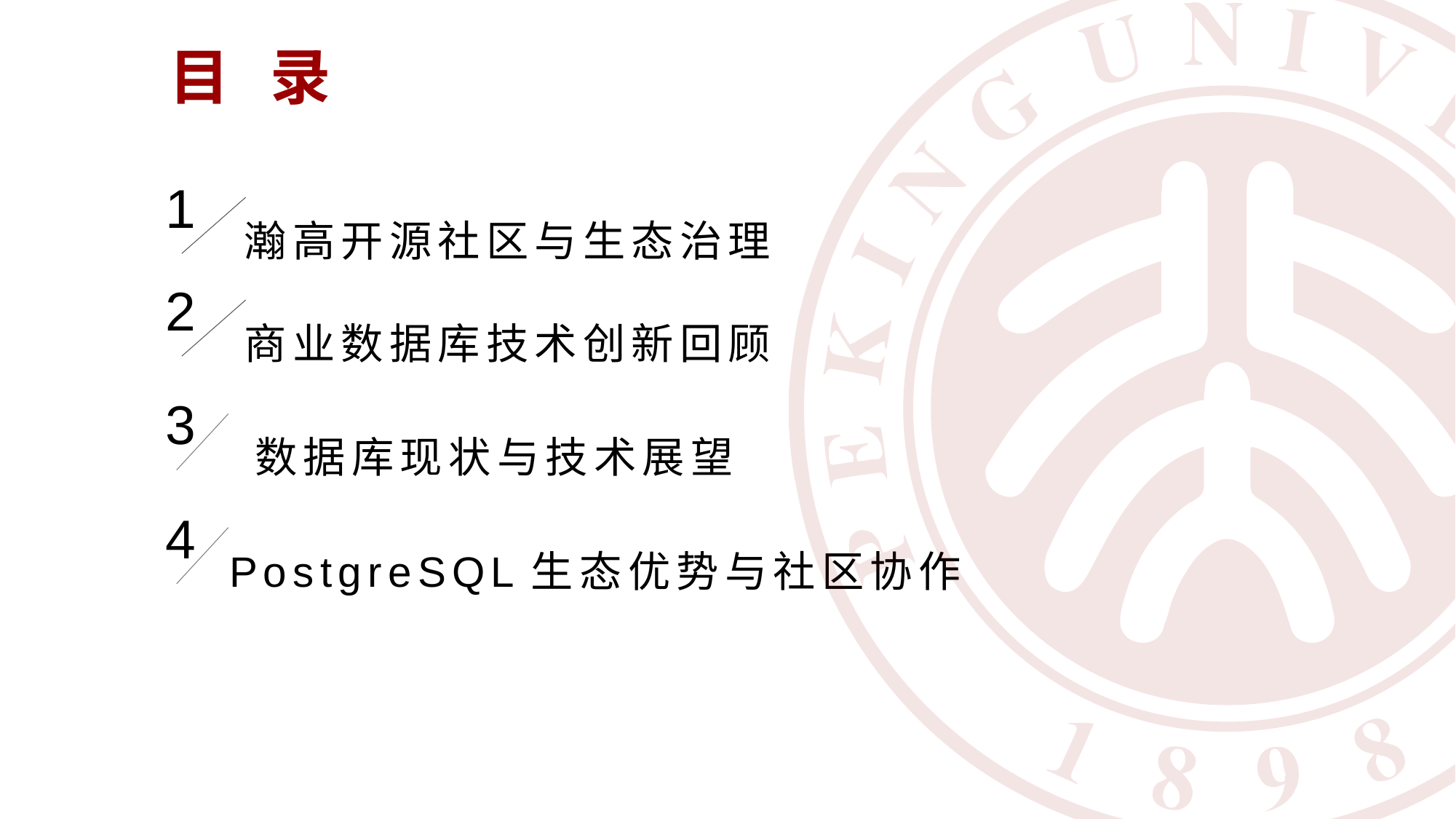

目  录
1
瀚高开源社区与生态治理
2
商业数据库技术创新回顾
3
 数据库现状与技术展望
4
PostgreSQL生态优势与社区协作